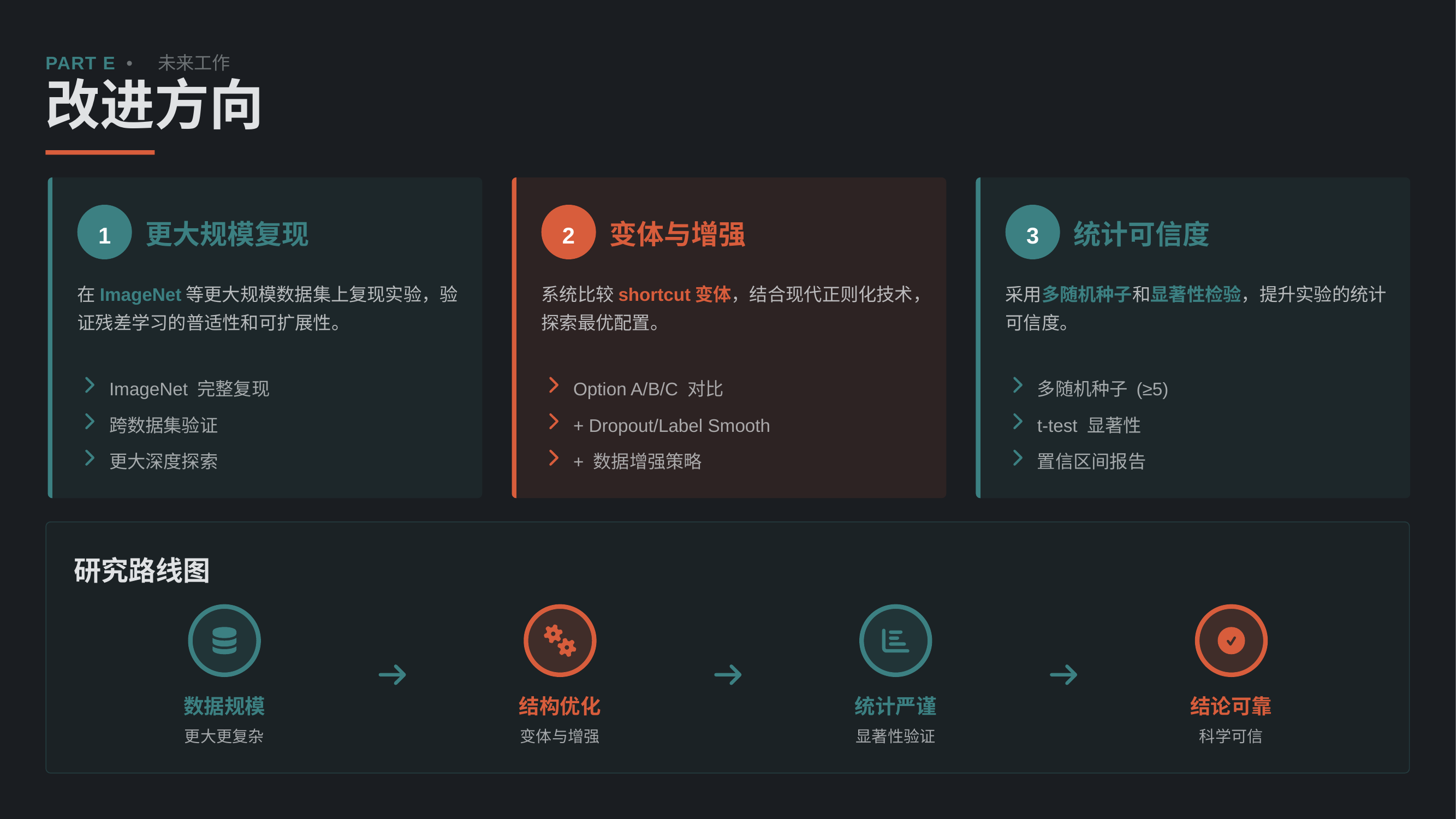

PART E
•
未来工作
改进方向

1

2

3

更大规模复现
变体与增强
统计可信度
在ImageNet等更大规模数据集上复现实验，验证残差学习的普适性和可扩展性。
系统比较shortcut变体，结合现代正则化技术，探索最优配置。
采用多随机种子和显著性检验，提升实验的统计可信度。
ImageNet 完整复现
Option A/B/C 对比
多随机种子 (≥5)

跨数据集验证
+ Dropout/Label Smooth
t-test 显著性

更大深度探索
+ 数据增强策略
置信区间报告

研究路线图

数据规模
结构优化
统计严谨
结论可靠
更大更复杂
变体与增强
显著性验证
科学可信